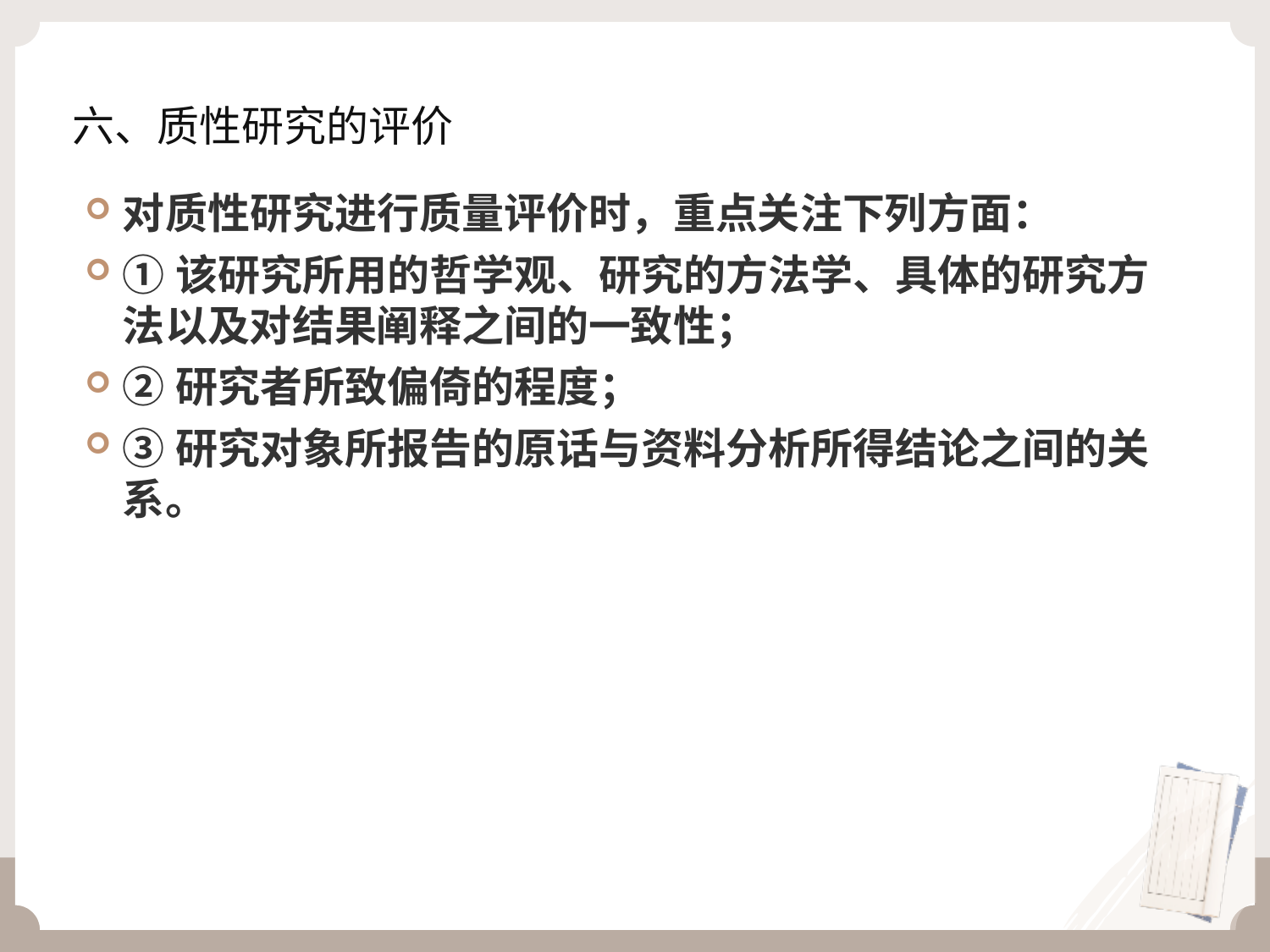

# 六、质性研究的评价
对质性研究进行质量评价时，重点关注下列方面：
①该研究所用的哲学观、研究的方法学、具体的研究方法以及对结果阐释之间的一致性；
②研究者所致偏倚的程度；
③研究对象所报告的原话与资料分析所得结论之间的关系。